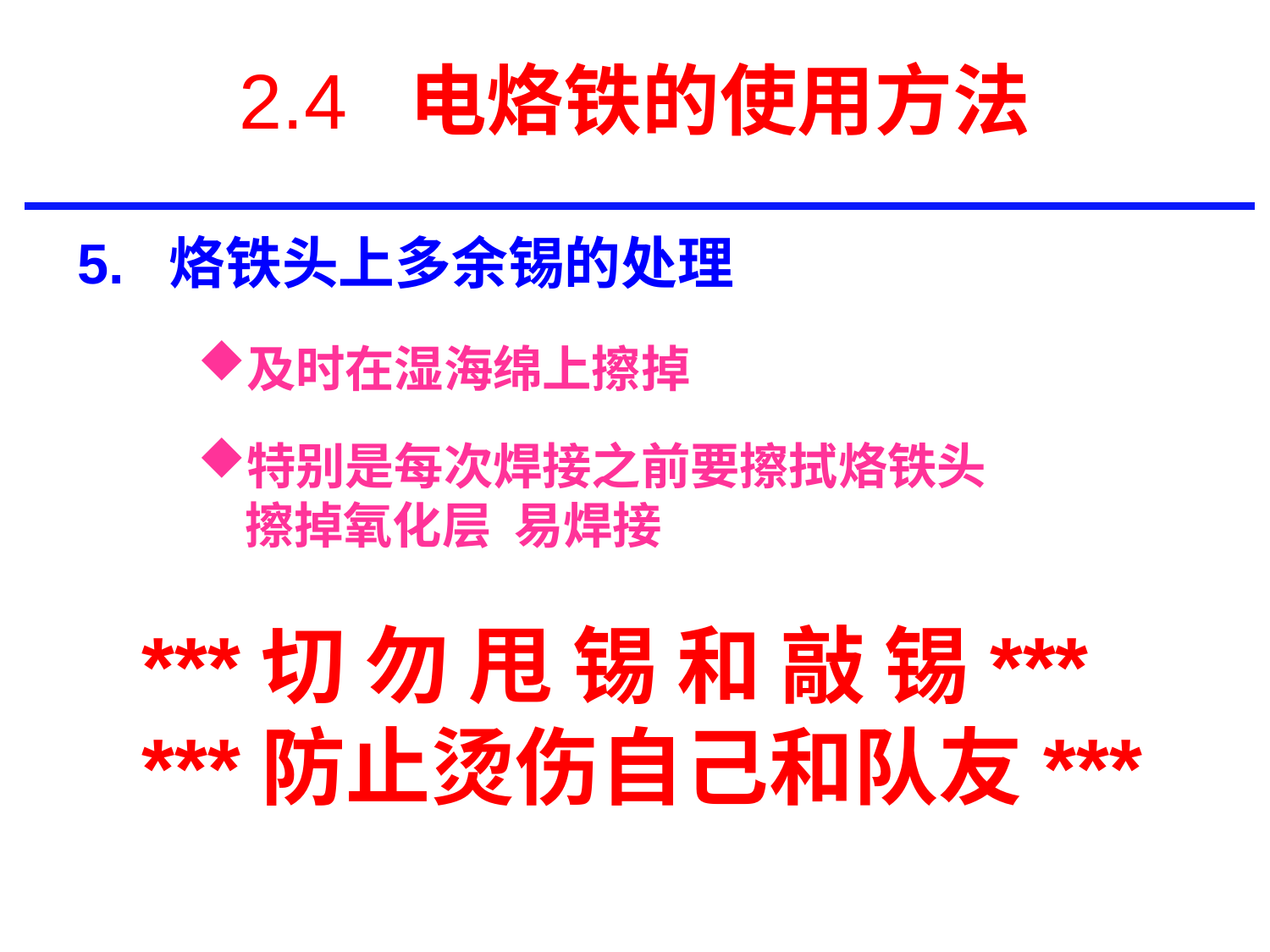

# 2.4  电烙铁的使用方法
5.  烙铁头上多余锡的处理
及时在湿海绵上擦掉

特别是每次焊接之前要擦拭烙铁头  擦掉氧化层  易焊接
***切 勿 甩 锡 和 敲 锡***
***防止烫伤自己和队友***